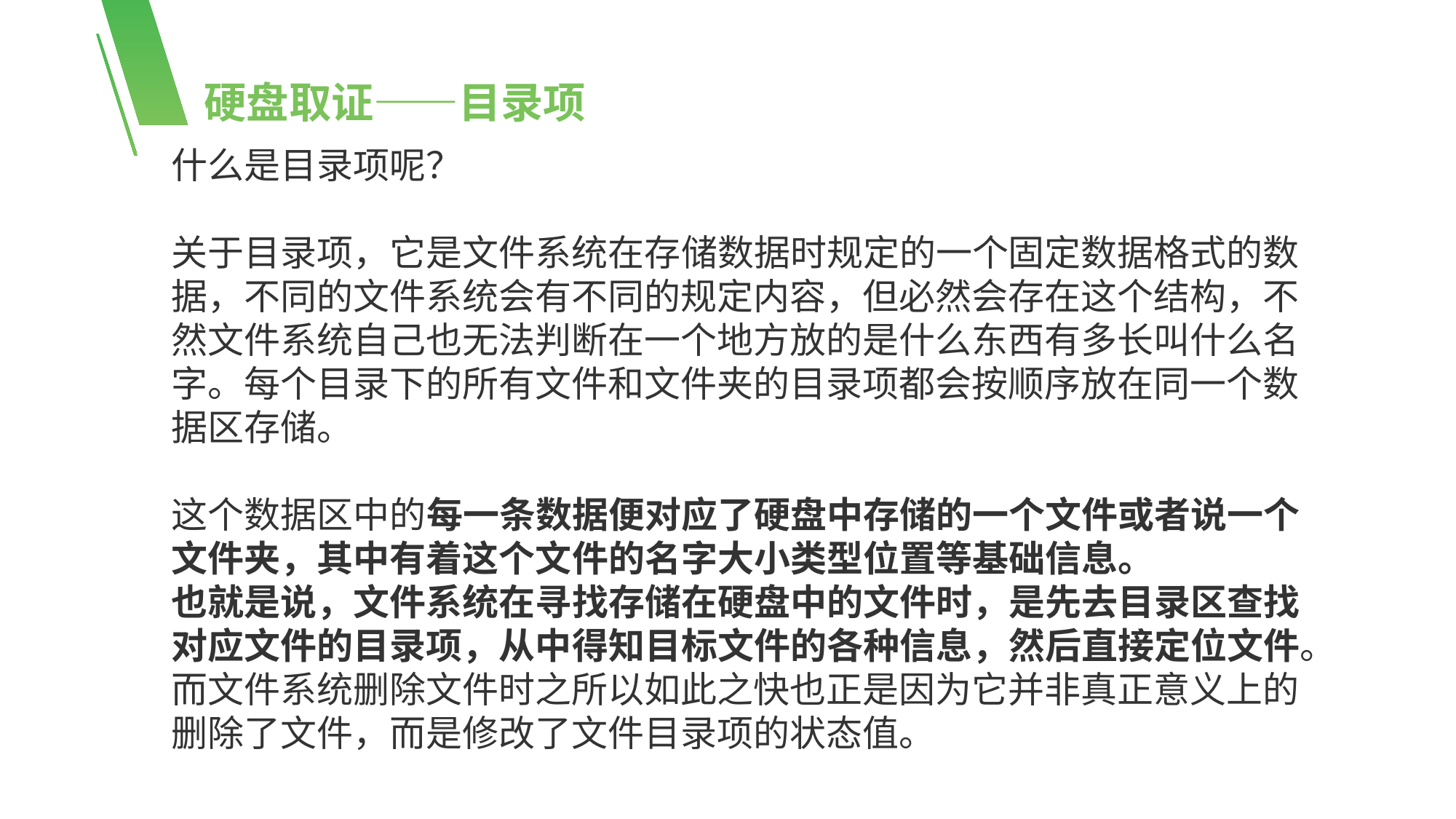

硬盘取证——目录项
什么是目录项呢？

关于目录项，它是文件系统在存储数据时规定的一个固定数据格式的数据，不同的文件系统会有不同的规定内容，但必然会存在这个结构，不然文件系统自己也无法判断在一个地方放的是什么东西有多长叫什么名字。每个目录下的所有文件和文件夹的目录项都会按顺序放在同一个数据区存储。

这个数据区中的每一条数据便对应了硬盘中存储的一个文件或者说一个文件夹，其中有着这个文件的名字大小类型位置等基础信息。
也就是说，文件系统在寻找存储在硬盘中的文件时，是先去目录区查找对应文件的目录项，从中得知目标文件的各种信息，然后直接定位文件。而文件系统删除文件时之所以如此之快也正是因为它并非真正意义上的删除了文件，而是修改了文件目录项的状态值。